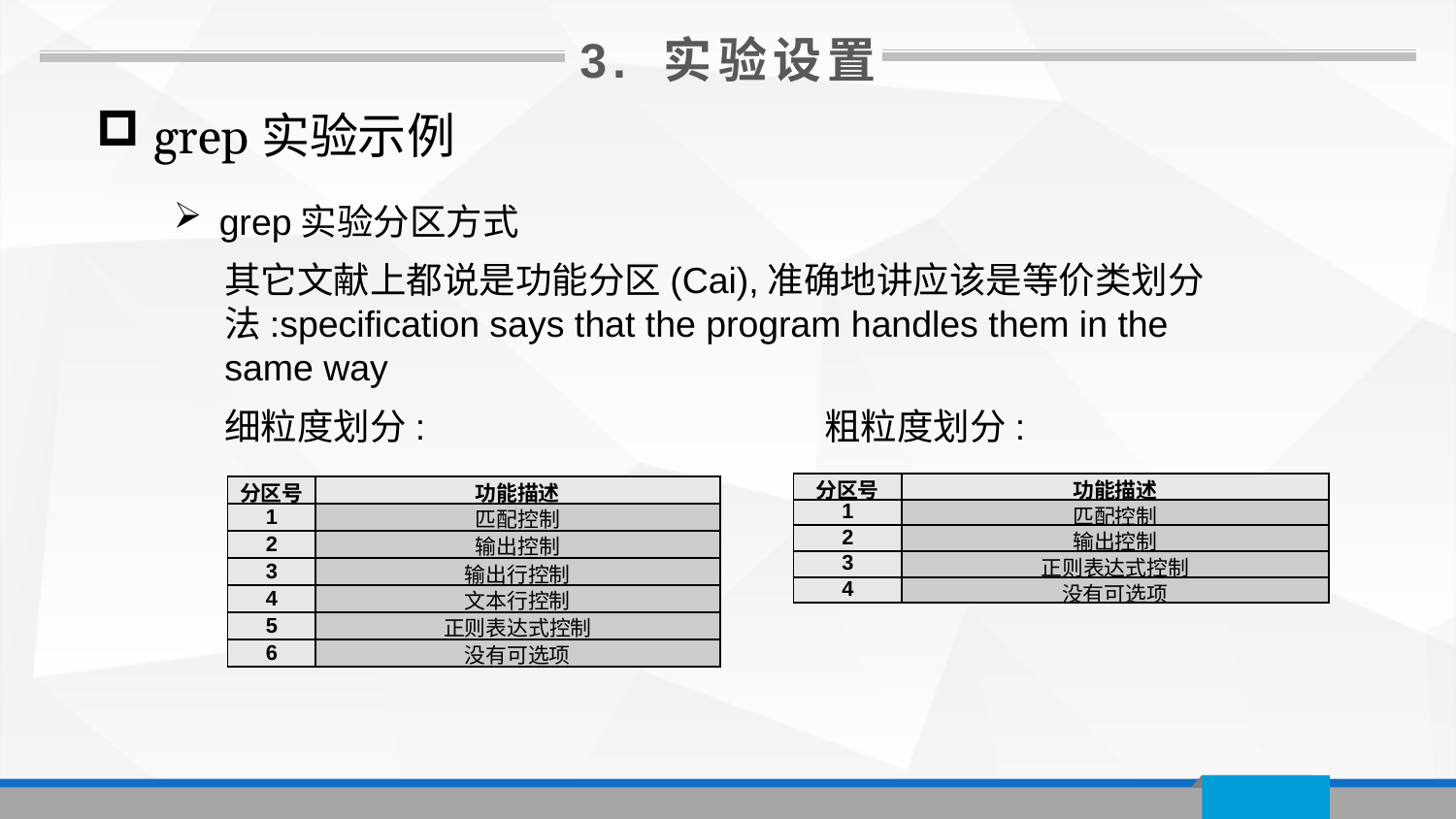

3. 实验设置

 grep实验示例
grep实验分区方式
其它文献上都说是功能分区(Cai),准确地讲应该是等价类划分法:specification says that the program handles them in the same way
细粒度划分:
粗粒度划分:

| 分区号 | 功能描述 |
| --- | --- |
| 1 | 匹配控制 |
| 2 | 输出控制 |
| 3 | 正则表达式控制 |
| 4 | 没有可选项 |
| 分区号 | 功能描述 |
| --- | --- |
| 1 | 匹配控制 |
| 2 | 输出控制 |
| 3 | 输出行控制 |
| 4 | 文本行控制 |
| 5 | 正则表达式控制 |
| 6 | 没有可选项 |